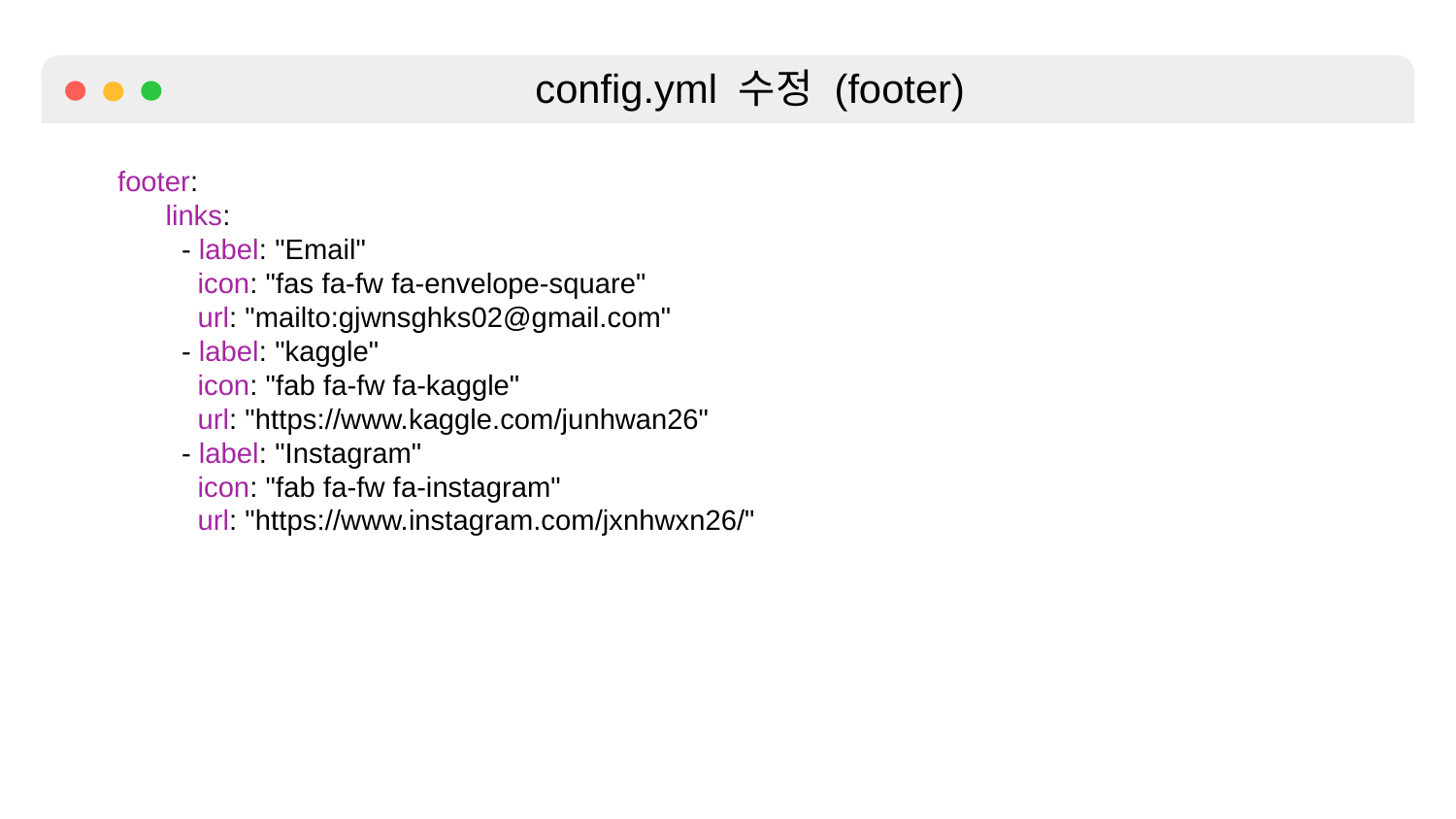

config.yml 수정 (footer)

footer:
      links:
        - label: "Email"
          icon: "fas fa-fw fa-envelope-square"
          url: "mailto:gjwnsghks02@gmail.com"
        - label: "kaggle"
          icon: "fab fa-fw fa-kaggle"
          url: "https://www.kaggle.com/junhwan26"
        - label: "Instagram"
          icon: "fab fa-fw fa-instagram"
          url: "https://www.instagram.com/jxnhwxn26/"